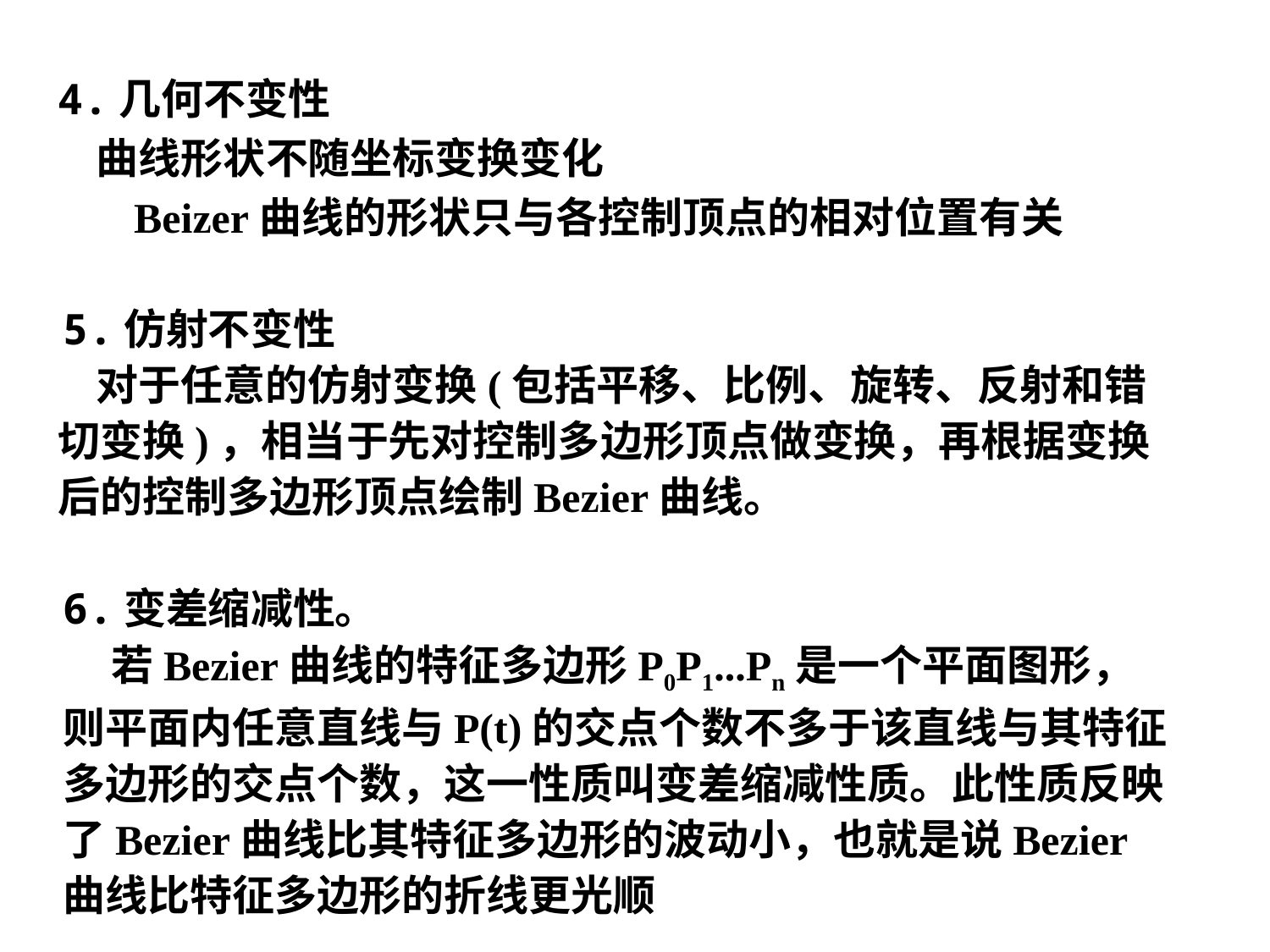

4.几何不变性
   曲线形状不随坐标变换变化
   Beizer曲线的形状只与各控制顶点的相对位置有关

5.仿射不变性
   对于任意的仿射变换(包括平移、比例、旋转、反射和错切变换)，相当于先对控制多边形顶点做变换，再根据变换后的控制多边形顶点绘制Bezier曲线。

6.变差缩减性。
    若Bezier曲线的特征多边形P0P1...Pn是一个平面图形，则平面内任意直线与P(t)的交点个数不多于该直线与其特征多边形的交点个数，这一性质叫变差缩减性质。此性质反映了Bezier曲线比其特征多边形的波动小，也就是说Bezier曲线比特征多边形的折线更光顺